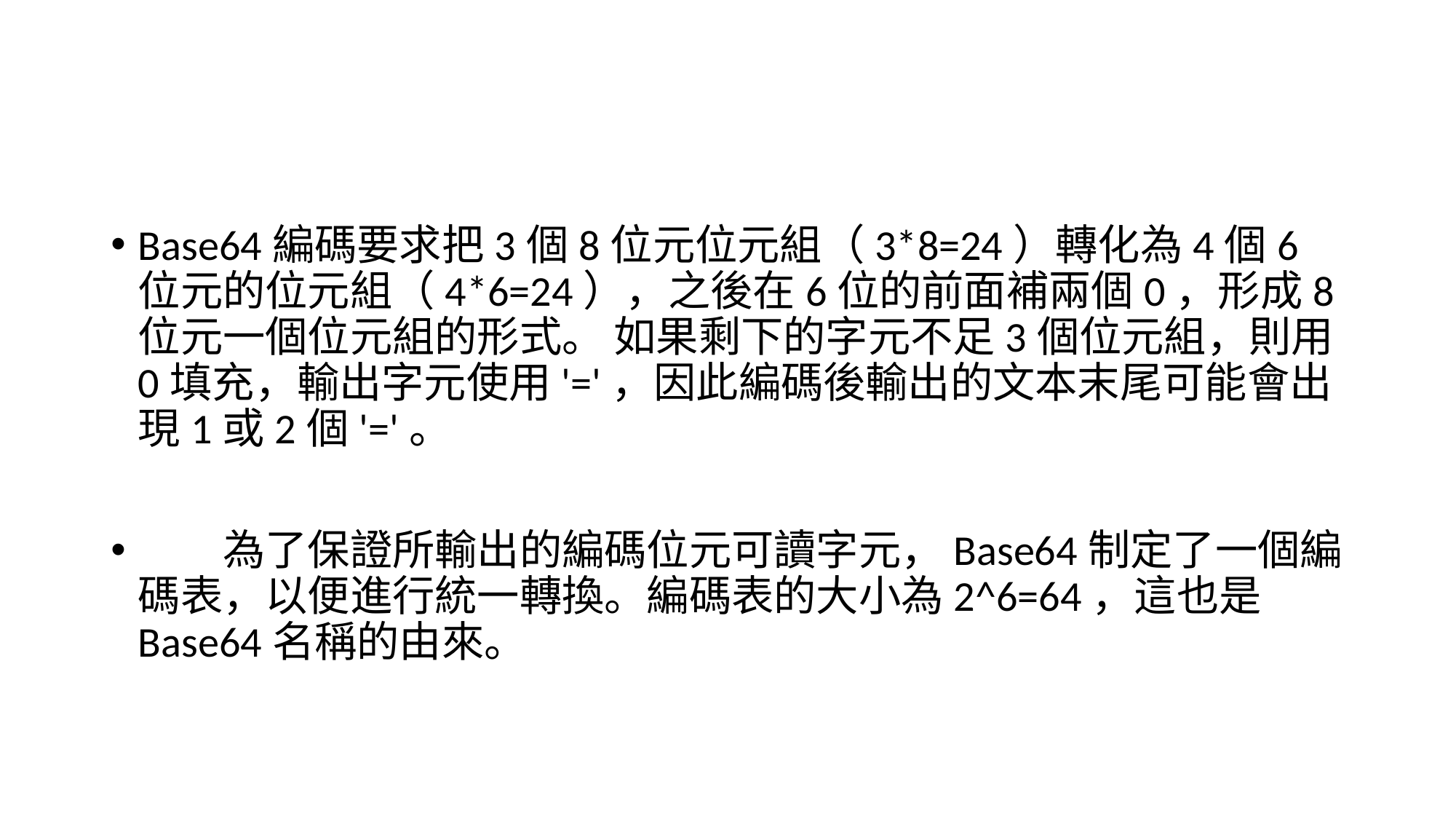

#
Base64編碼要求把3個8位元位元組（3*8=24）轉化為4個6位元的位元組（4*6=24），之後在6位的前面補兩個0，形成8位元一個位元組的形式。 如果剩下的字元不足3個位元組，則用0填充，輸出字元使用'='，因此編碼後輸出的文本末尾可能會出現1或2個'='。

　　為了保證所輸出的編碼位元可讀字元，Base64制定了一個編碼表，以便進行統一轉換。編碼表的大小為2^6=64，這也是Base64名稱的由來。